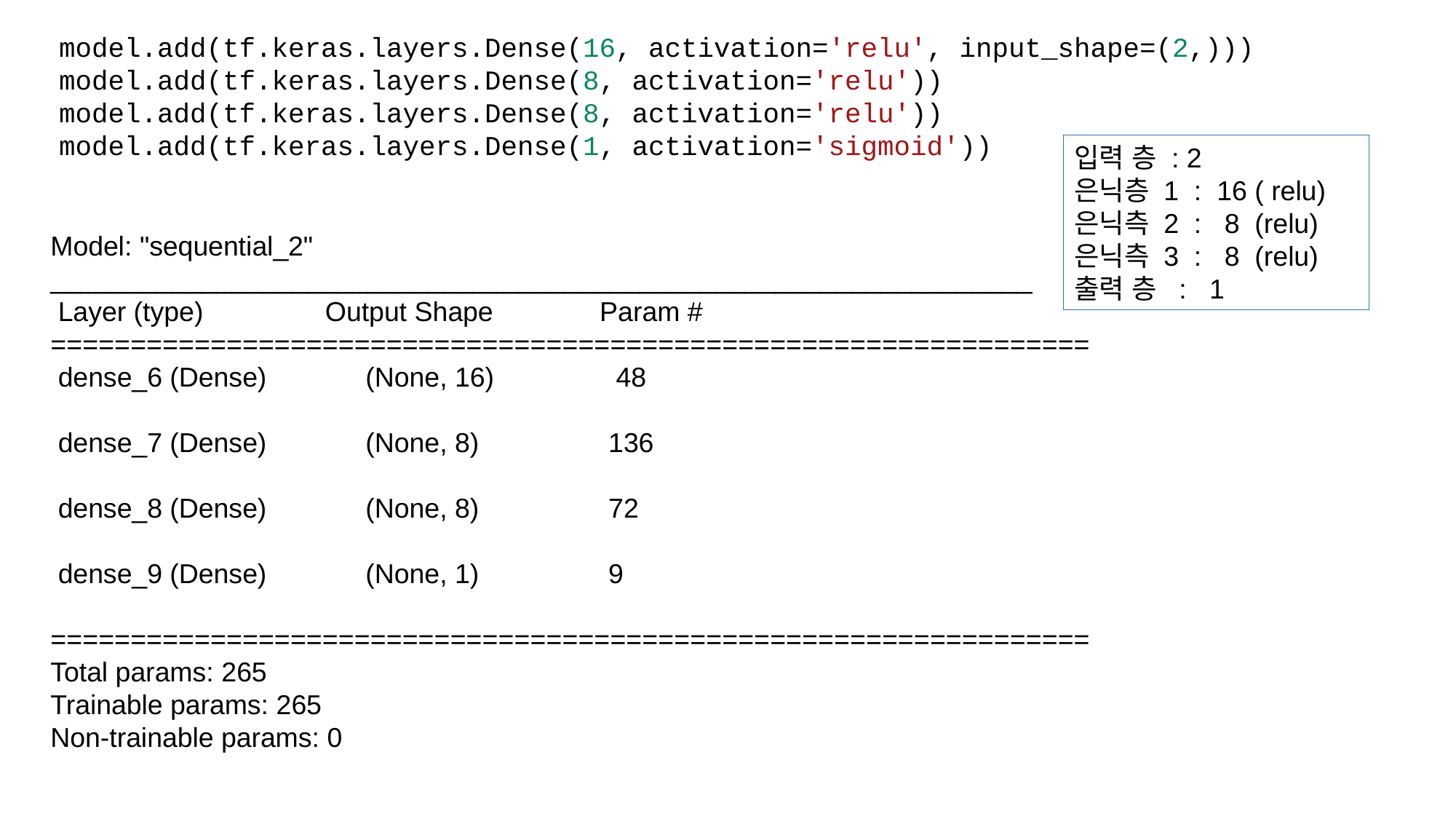

model.add(tf.keras.layers.Dense(16, activation='relu', input_shape=(2,)))
model.add(tf.keras.layers.Dense(8, activation='relu'))
model.add(tf.keras.layers.Dense(8, activation='relu'))
model.add(tf.keras.layers.Dense(1, activation='sigmoid'))
입력 층 : 2
은닉층 1  :  16 ( relu)
은닉측 2  :   8  (relu)
은닉측 3  :   8  (relu)
출력 층  :   1
Model: "sequential_2"
_________________________________________________________________
 Layer (type)                Output Shape              Param #
=================================================================
 dense_6 (Dense)             (None, 16)                48

 dense_7 (Dense)             (None, 8)                 136

 dense_8 (Dense)             (None, 8)                 72

 dense_9 (Dense)             (None, 1)                 9

=================================================================
Total params: 265
Trainable params: 265
Non-trainable params: 0